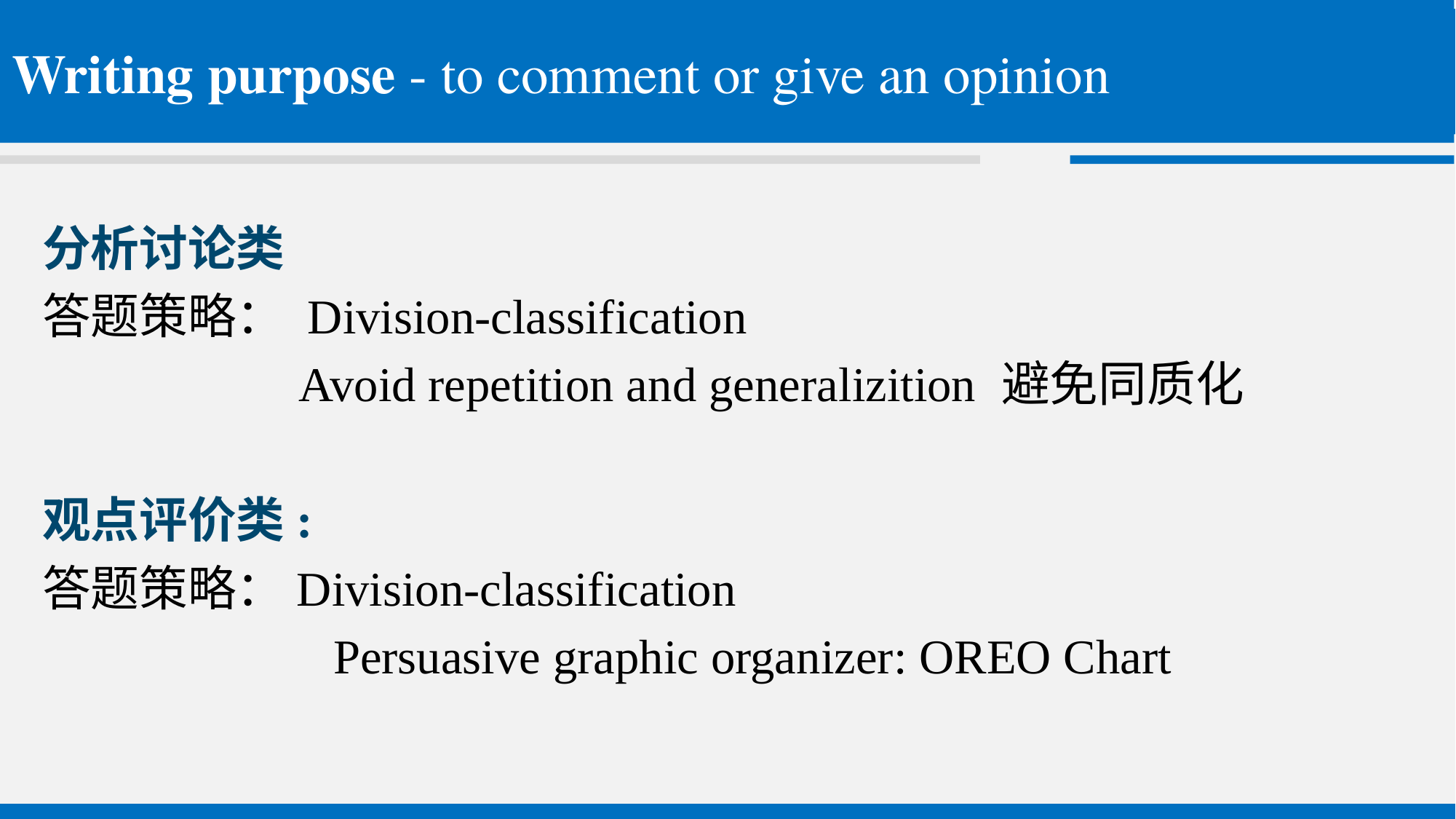

# Writing purpose - to comment or give an opinion
分析讨论类
答题策略： Division-classification
                     Avoid repetition and generalizition 避免同质化

观点评价类:
答题策略：Division-classification
          Persuasive graphic organizer: OREO Chart